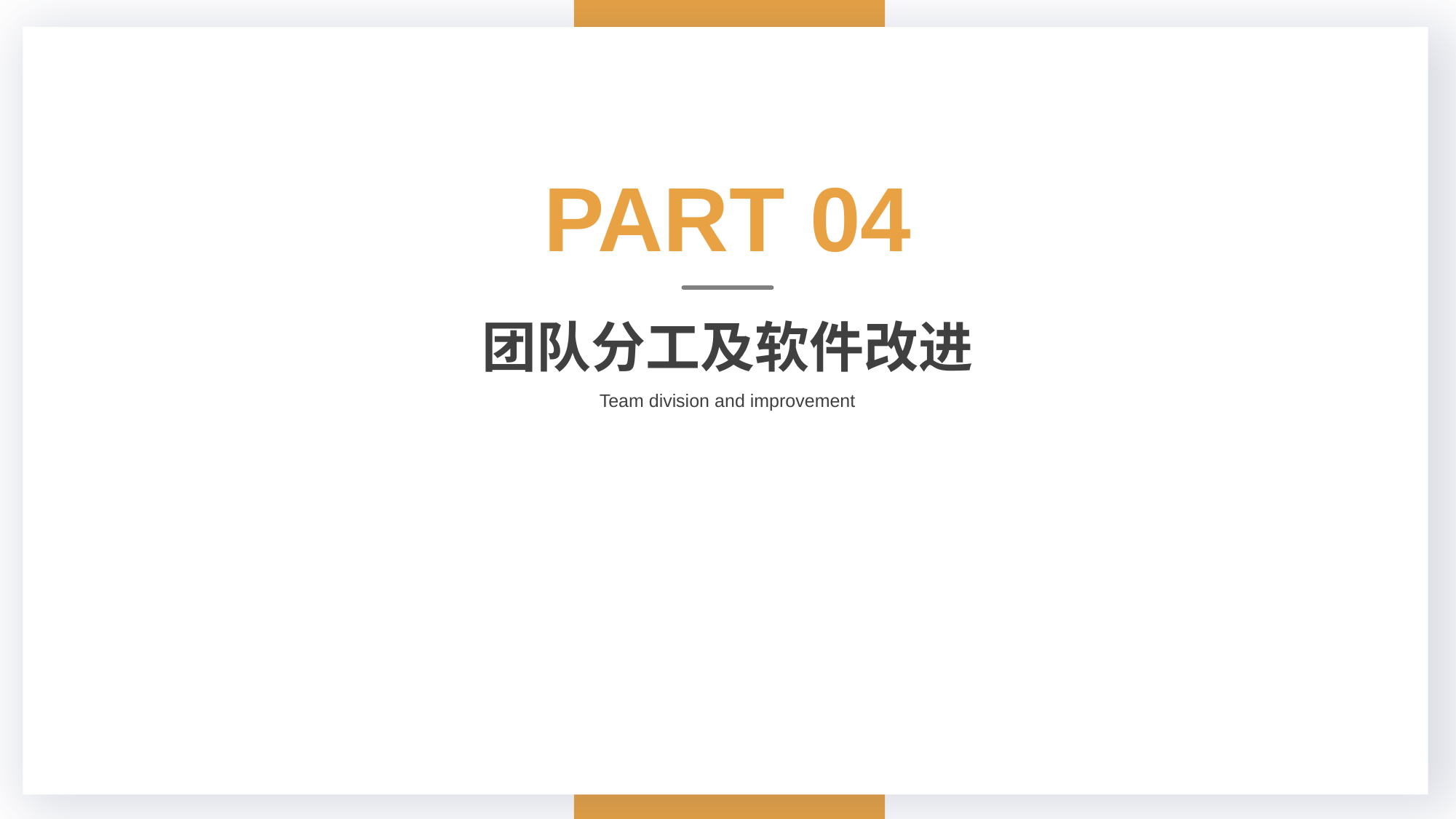

PART 04
团队分工及软件改进
Team division and improvement